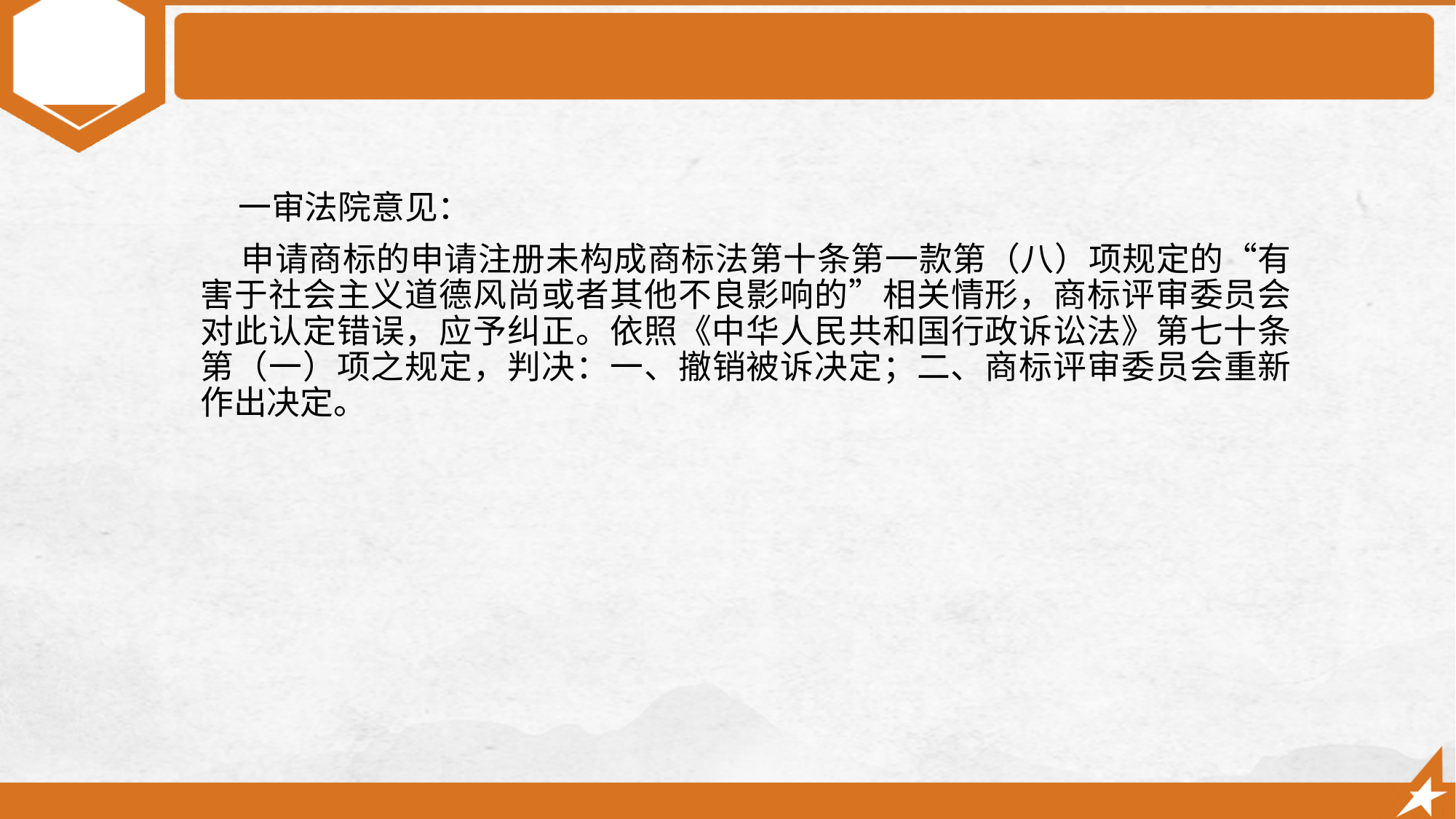

一审法院意见：
    申请商标的申请注册未构成商标法第十条第一款第（八）项规定的“有害于社会主义道德风尚或者其他不良影响的”相关情形，商标评审委员会对此认定错误，应予纠正。依照《中华人民共和国行政诉讼法》第七十条第（一）项之规定，判决：一、撤销被诉决定；二、商标评审委员会重新作出决定。